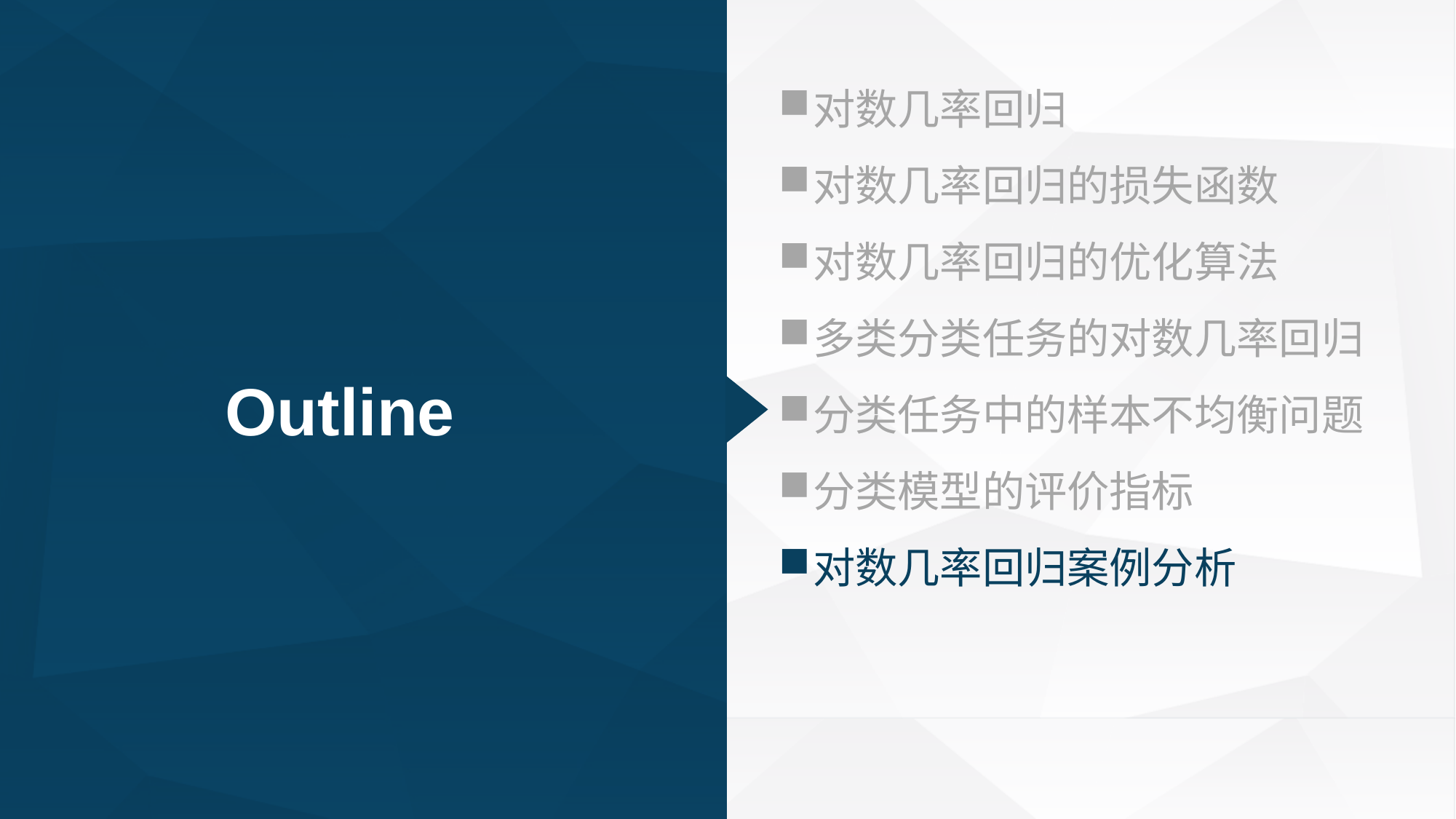

对数几率回归
对数几率回归的损失函数
对数几率回归的优化算法
多类分类任务的对数几率回归
分类任务中的样本不均衡问题
分类模型的评价指标
对数几率回归案例分析

Outline